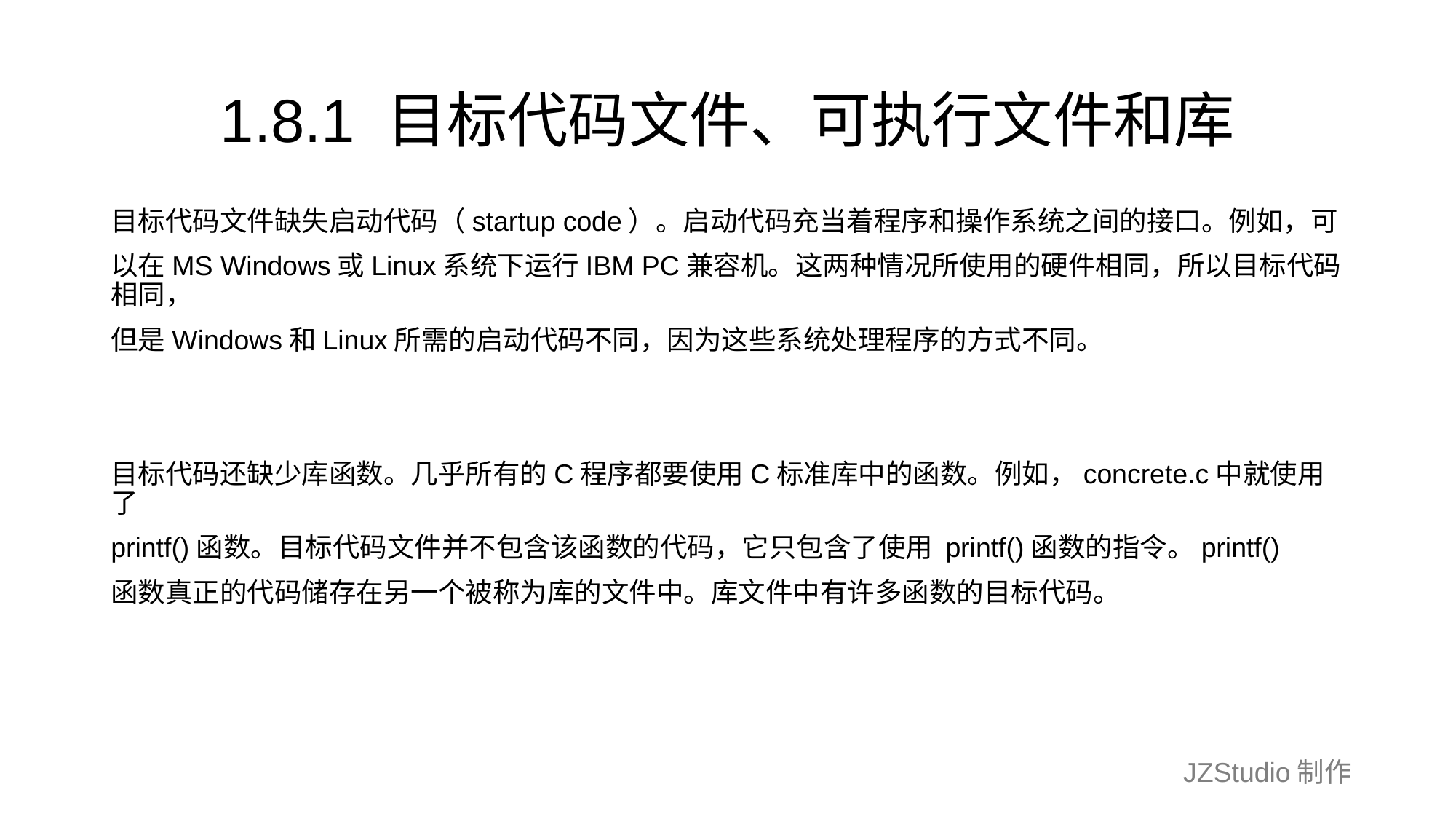

# 1.8.1 目标代码文件、可执行文件和库
目标代码文件缺失启动代码（startup code）。启动代码充当着程序和操作系统之间的接口。例如，可
以在MS Windows或Linux系统下运行IBM PC兼容机。这两种情况所使用的硬件相同，所以目标代码相同，
但是Windows和Linux所需的启动代码不同，因为这些系统处理程序的方式不同。

目标代码还缺少库函数。几乎所有的C程序都要使用C标准库中的函数。例如，concrete.c中就使用了
printf()函数。目标代码文件并不包含该函数的代码，它只包含了使用 printf()函数的指令。printf()
函数真正的代码储存在另一个被称为库的文件中。库文件中有许多函数的目标代码。